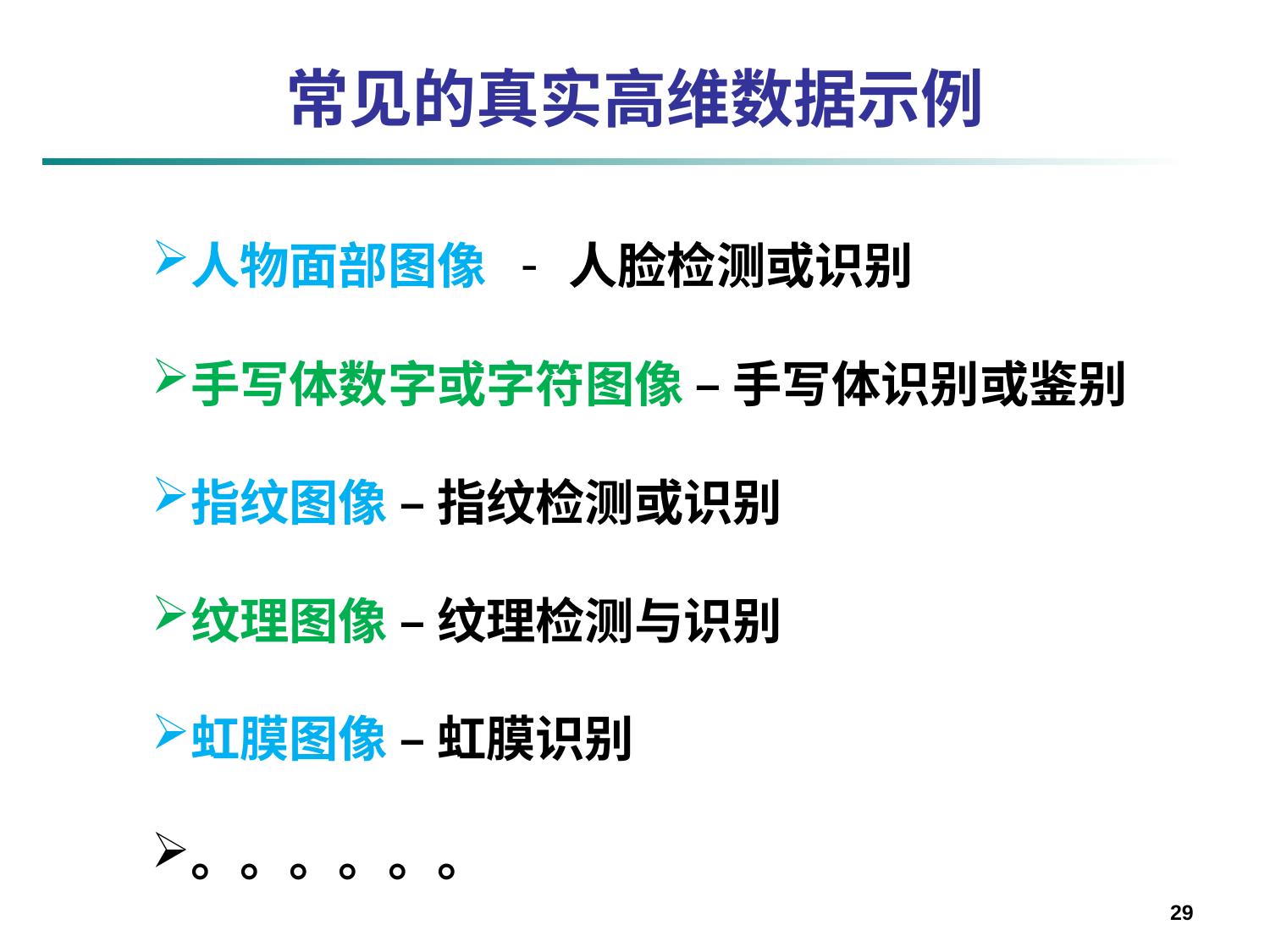

# 常见的真实高维数据示例
人物面部图像  - 人脸检测或识别

手写体数字或字符图像 – 手写体识别或鉴别

指纹图像 – 指纹检测或识别

纹理图像 – 纹理检测与识别

虹膜图像 – 虹膜识别

。。。。。。

29